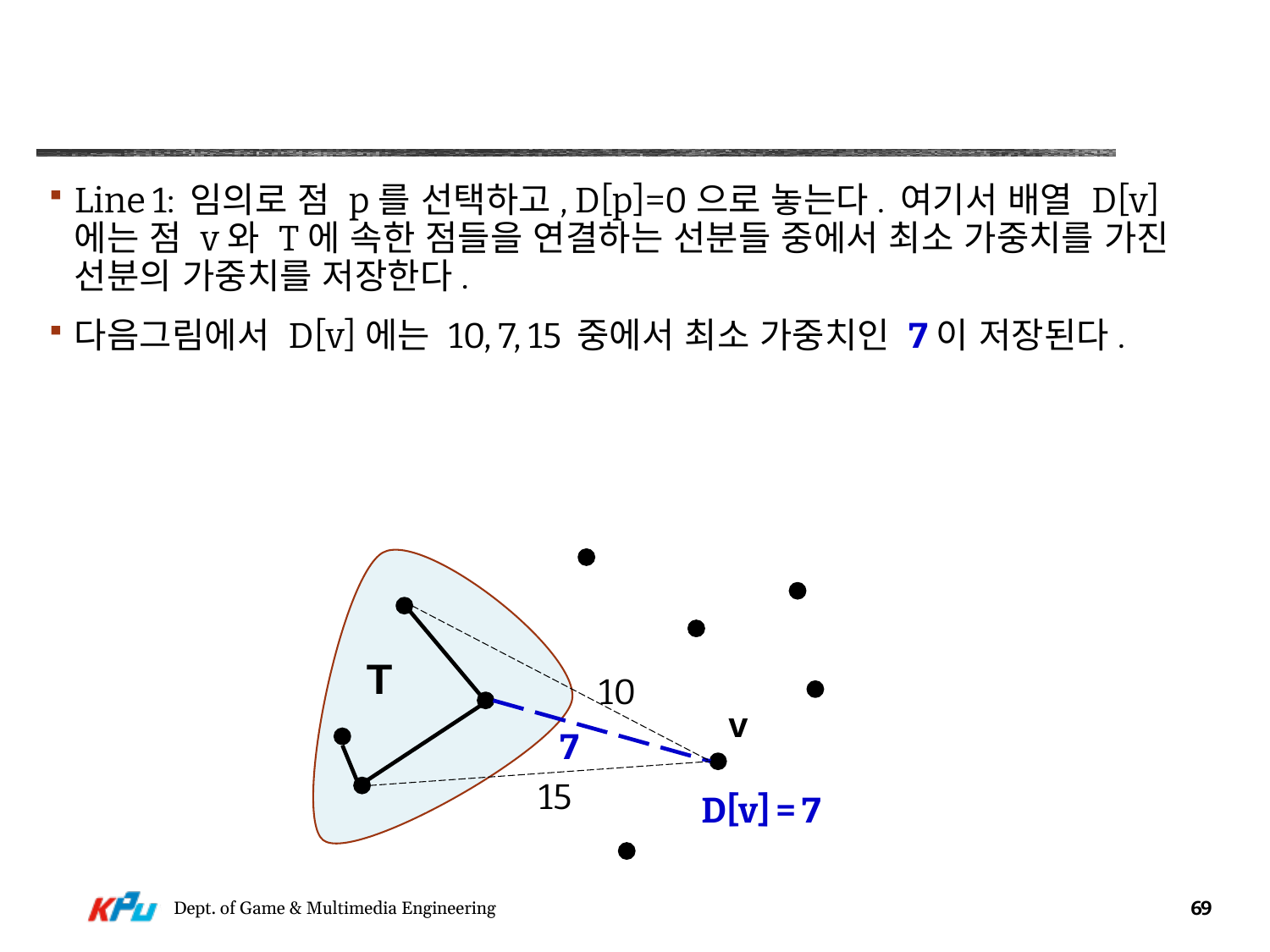

#
Line 1: 임의로 점 p를 선택하고, D[p]=0으로 놓는다. 여기서 배열 D[v]에는 점 v와 T에 속한 점들을 연결하는 선분들 중에서 최소 가중치를 가진 선분의 가중치를 저장한다.
다음그림에서 D[v]에는 10, 7, 15 중에서 최소 가중치인 7이 저장된다.

T
10

v
7

15

D[v] = 7

Dept. of Game & Multimedia Engineering
69